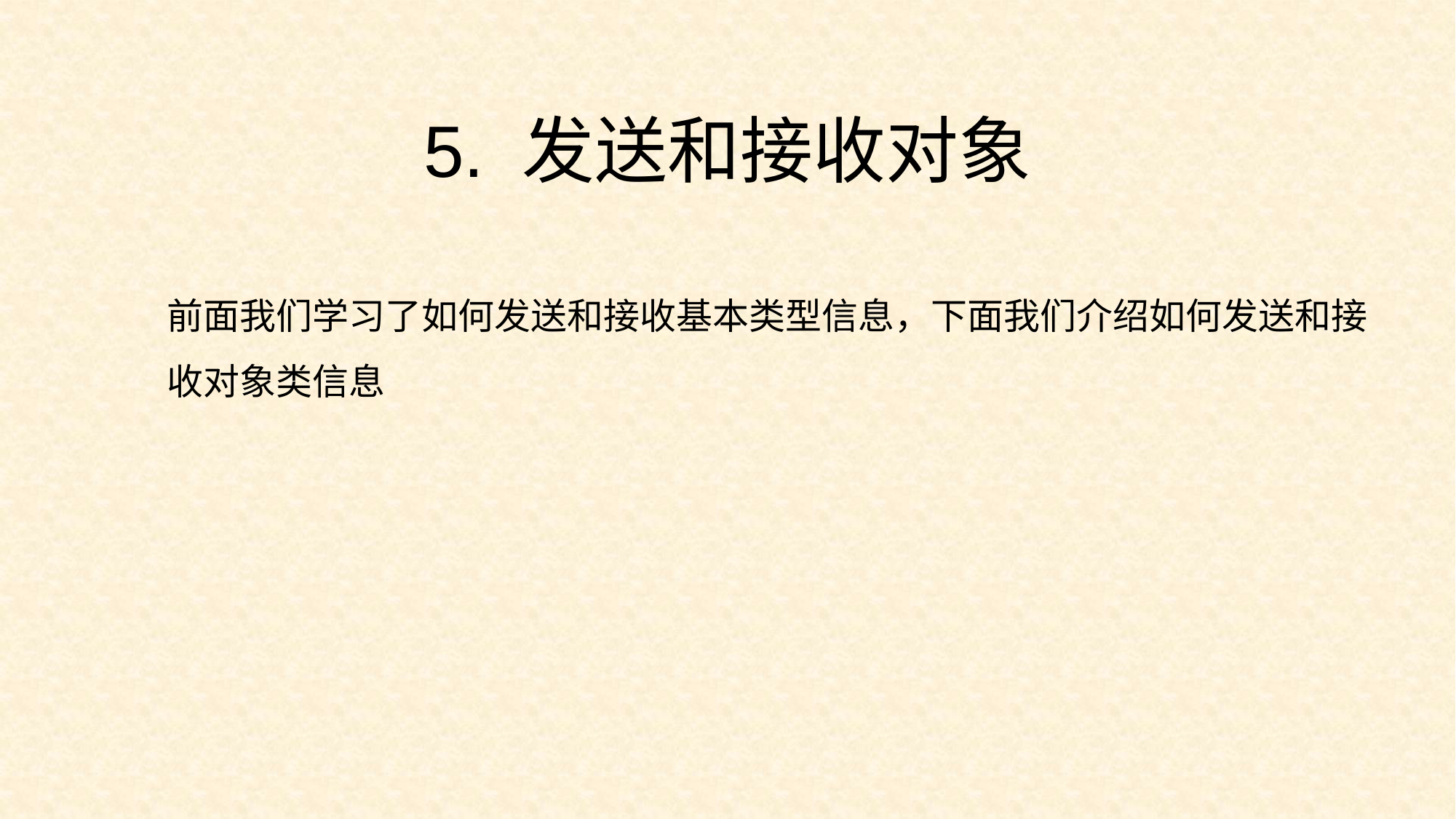

5. 发送和接收对象
前面我们学习了如何发送和接收基本类型信息，下面我们介绍如何发送和接收对象类信息